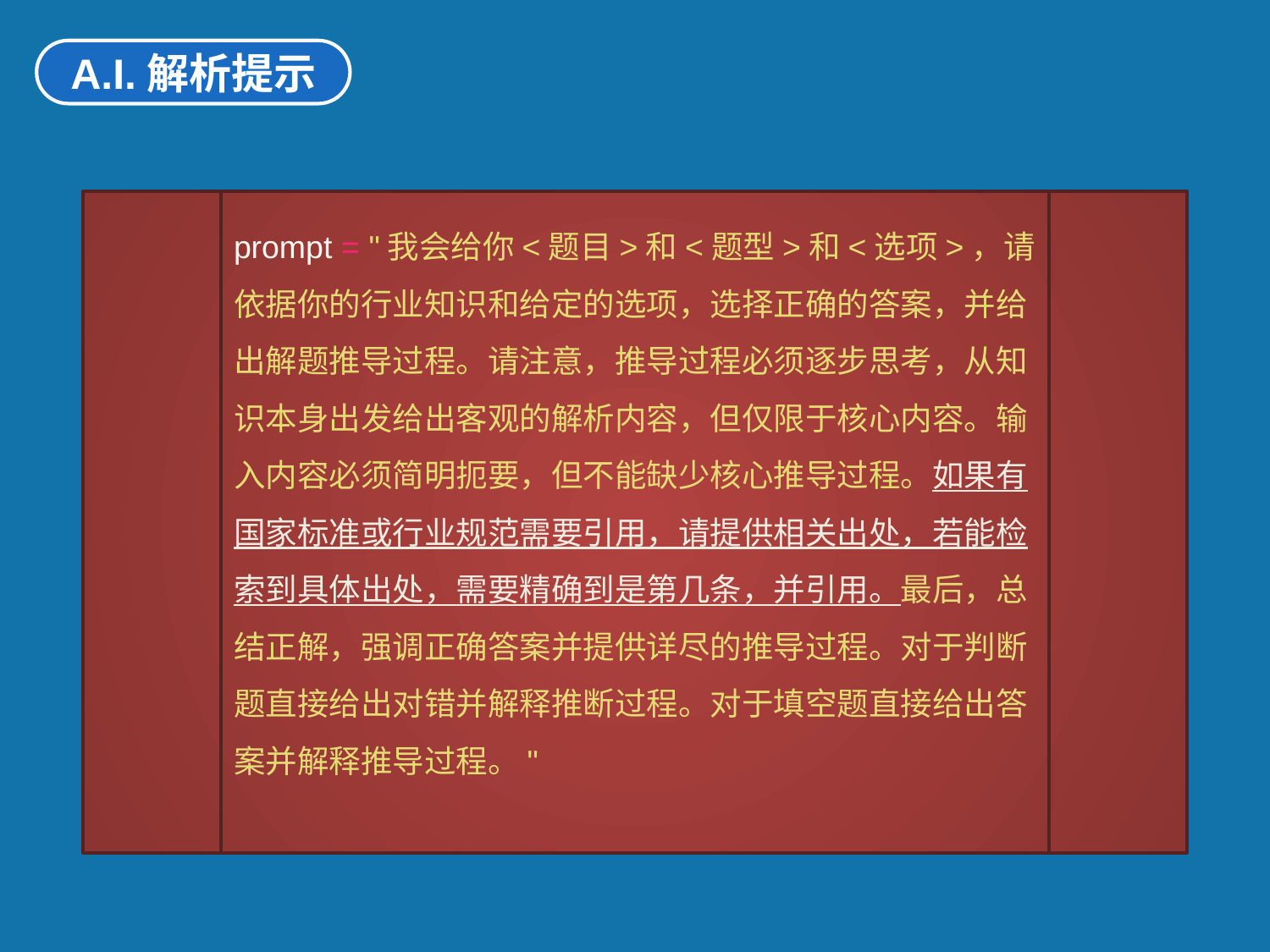

A.I.解析提示
prompt = "我会给你<题目>和<题型>和<选项>，请依据你的行业知识和给定的选项，选择正确的答案，并给出解题推导过程。请注意，推导过程必须逐步思考，从知识本身出发给出客观的解析内容，但仅限于核心内容。输入内容必须简明扼要，但不能缺少核心推导过程。如果有国家标准或行业规范需要引用，请提供相关出处，若能检索到具体出处，需要精确到是第几条，并引用。最后，总结正解，强调正确答案并提供详尽的推导过程。对于判断题直接给出对错并解释推断过程。对于填空题直接给出答案并解释推导过程。"